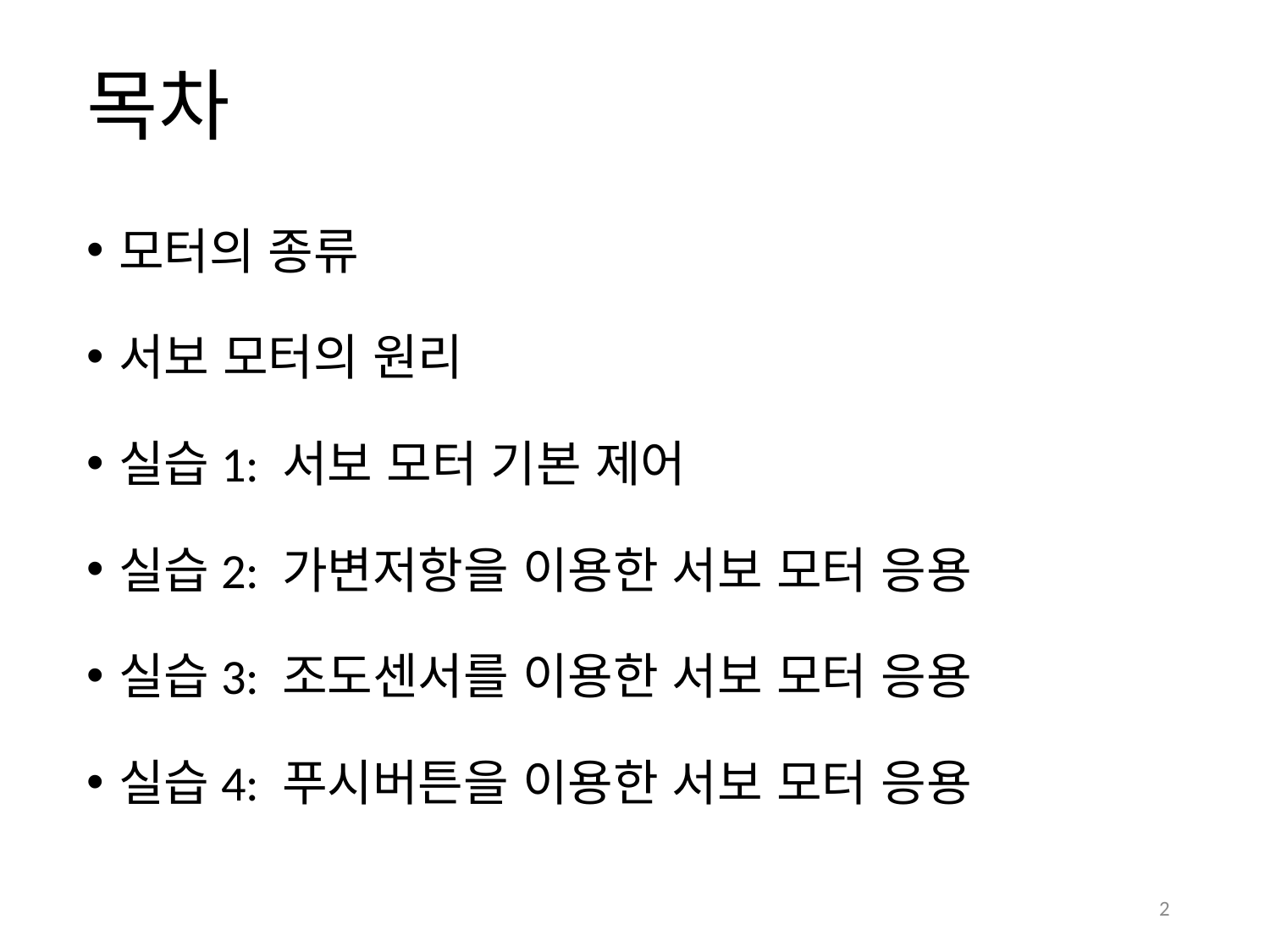

# 목차
모터의 종류
서보 모터의 원리
실습1: 서보 모터 기본 제어
실습2: 가변저항을 이용한 서보 모터 응용
실습3: 조도센서를 이용한 서보 모터 응용
실습4: 푸시버튼을 이용한 서보 모터 응용

2